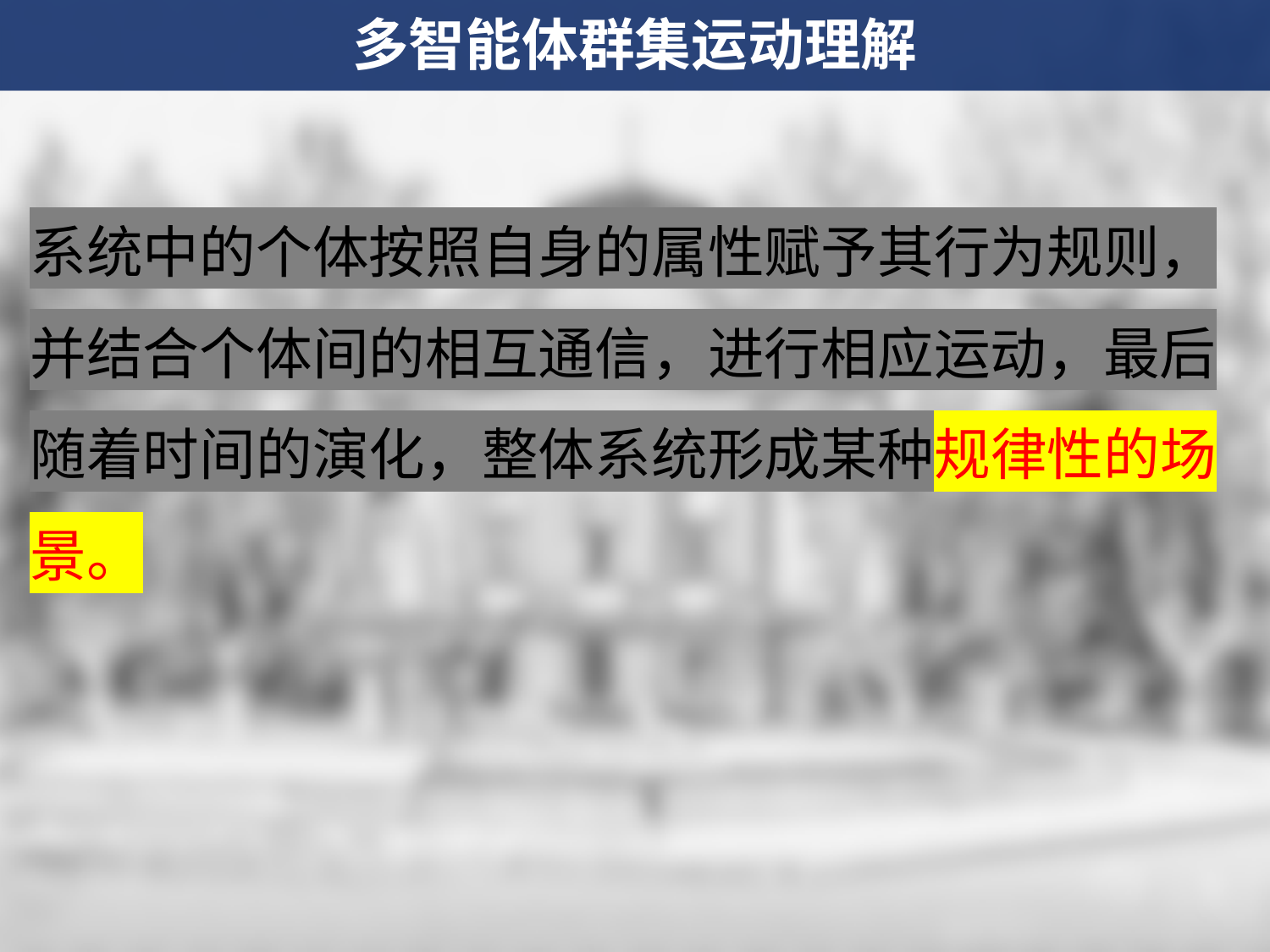

多智能体群集运动理解
系统中的个体按照自身的属性赋予其行为规则，并结合个体间的相互通信，进行相应运动，最后随着时间的演化，整体系统形成某种规律性的场景。